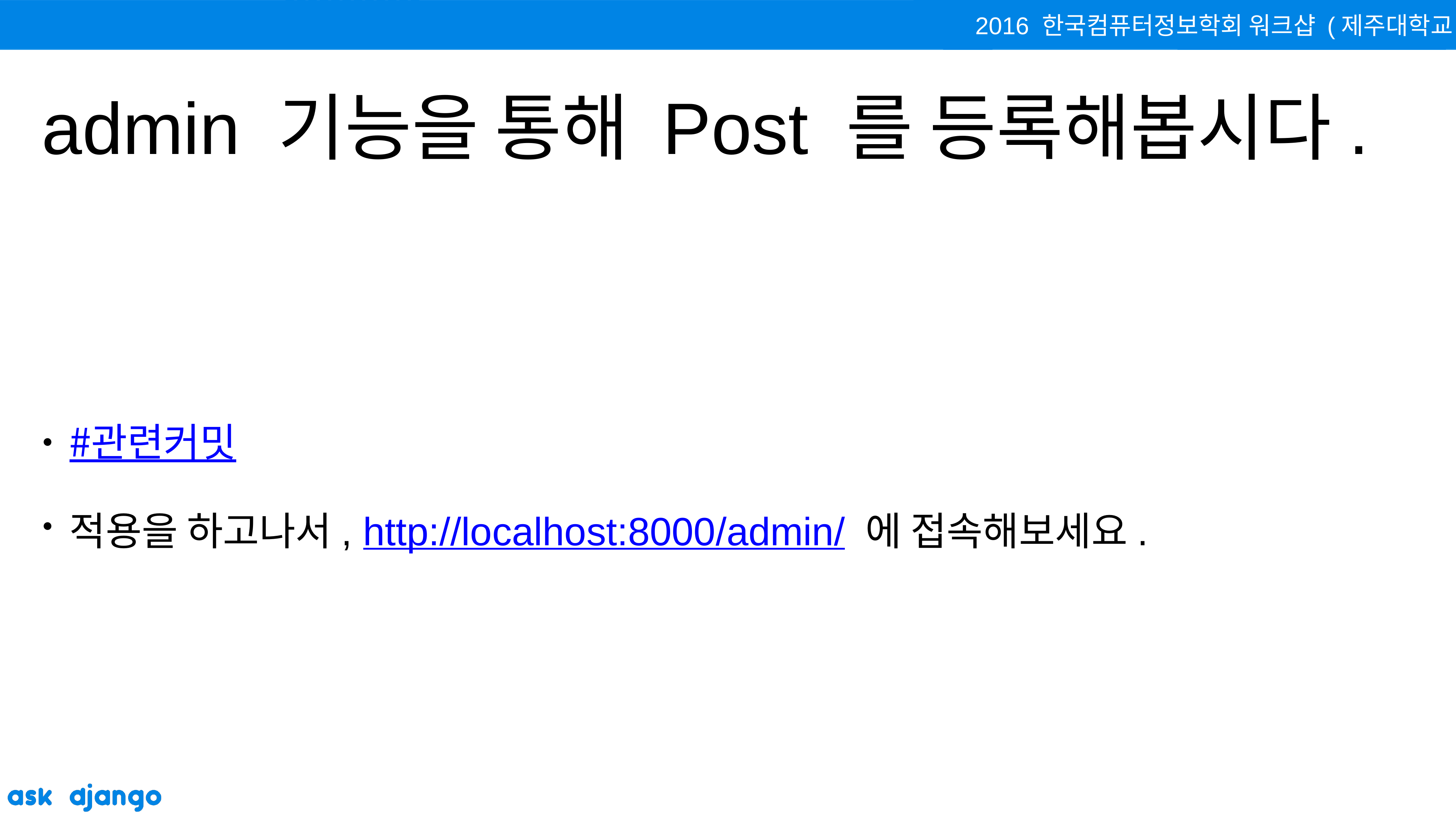

# admin 기능을 통해 Post 를 등록해봅시다.
#관련커밋
적용을 하고나서, http://localhost:8000/admin/ 에 접속해보세요.